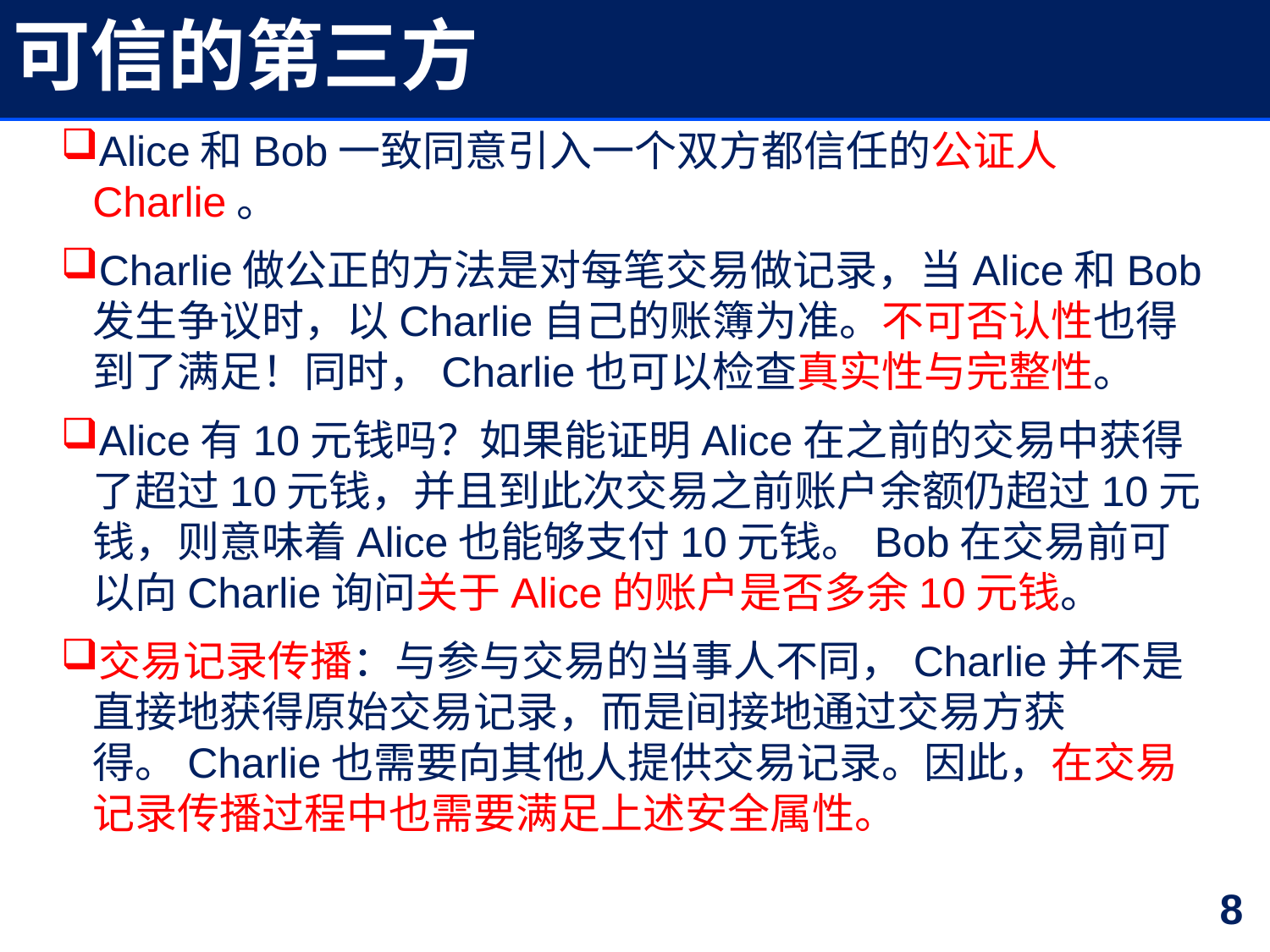

# 可信的第三方
Alice和Bob一致同意引入一个双方都信任的公证人Charlie。
Charlie做公正的方法是对每笔交易做记录，当Alice和Bob发生争议时，以Charlie自己的账簿为准。不可否认性也得到了满足！同时，Charlie也可以检查真实性与完整性。
Alice有10元钱吗？如果能证明Alice在之前的交易中获得了超过10元钱，并且到此次交易之前账户余额仍超过10元钱，则意味着Alice也能够支付10元钱。Bob在交易前可以向Charlie询问关于Alice的账户是否多余10元钱。
交易记录传播：与参与交易的当事人不同，Charlie并不是直接地获得原始交易记录，而是间接地通过交易方获得。Charlie也需要向其他人提供交易记录。因此，在交易记录传播过程中也需要满足上述安全属性。
8